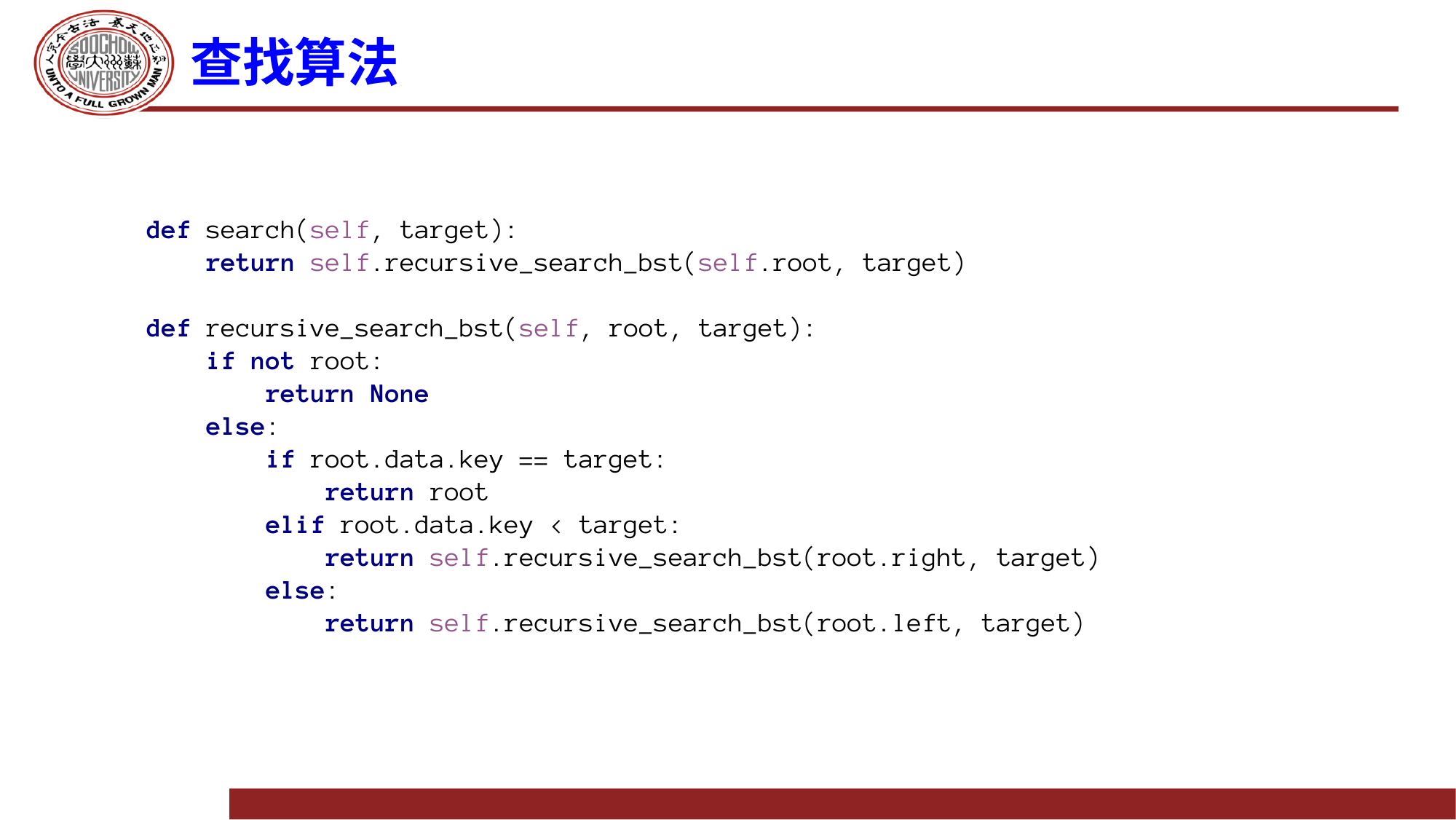

# 查找算法
def search(self, target):
    return self.recursive_search_bst(self.root, target)
def recursive_search_bst(self, root, target):
    if not root:
        return None
    else:
        if root.data.key == target:
            return root
        elif root.data.key < target:
            return self.recursive_search_bst(root.right, target)
        else:
            return self.recursive_search_bst(root.left, target)